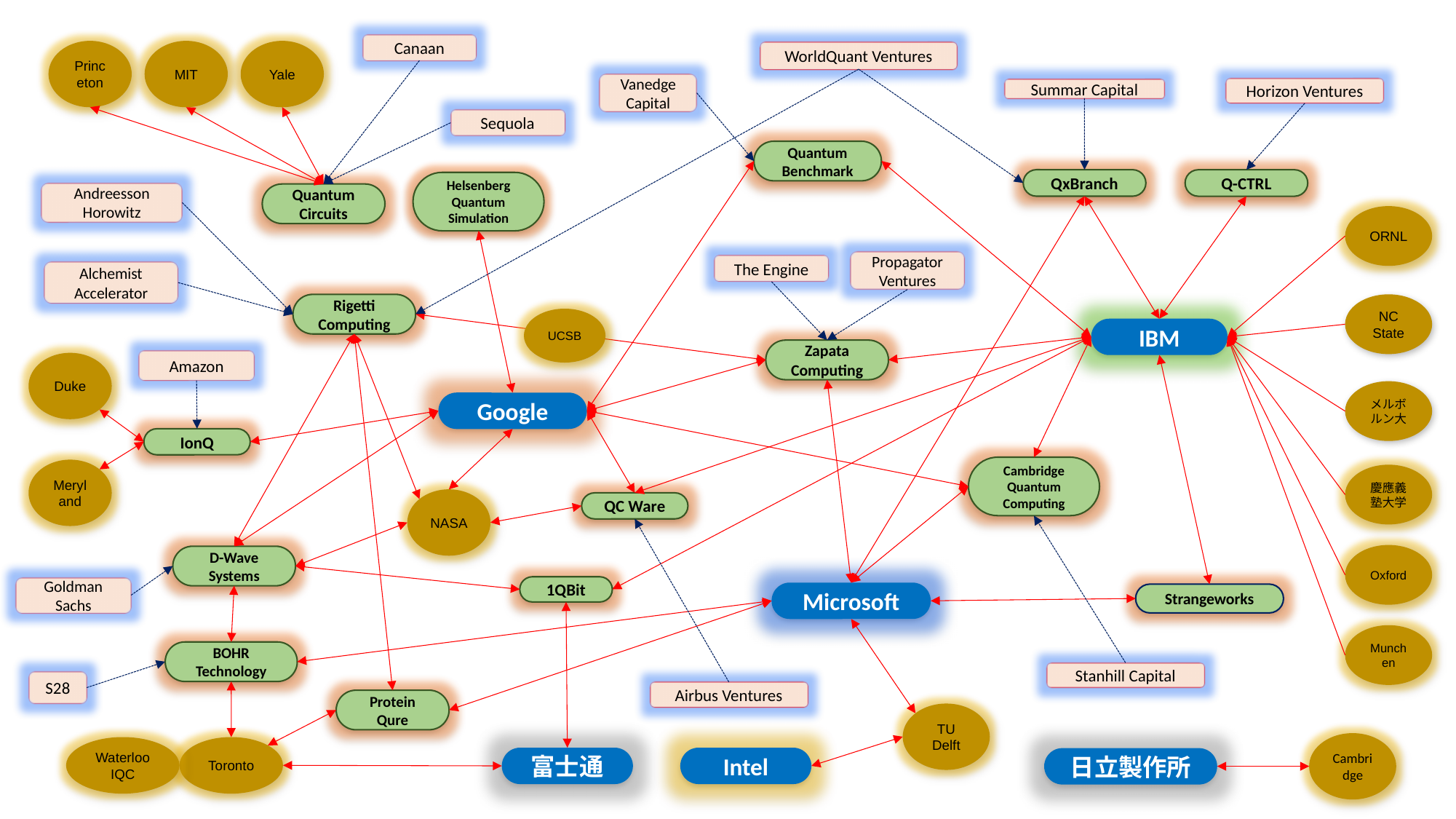

Canaan
Princeton
MIT
Yale
WorldQuant Ventures
Vanedge
Capital
Horizon Ventures
Summar Capital
Sequola
Quantum
Benchmark
QxBranch
Q-CTRL
Helsenberg
Quantum
Simulation
Andreesson Horowitz
Quantum
Circuits
ORNL
Propagator
Ventures
The Engine
Alchemist
Accelerator
Rigetti
Computing
NC
State
UCSB
IBM
Zapata
Computing
Amazon
Duke
メルボルン大
Google
IonQ
Cambridge
Quantum
Computing
Meryland
慶應義塾大学
NASA
QC Ware
Oxford
D-Wave
Systems
1QBit
Goldman
Sachs
Microsoft
Strangeworks
Munchen
BOHR
Technology
Stanhill Capital
S28
Airbus Ventures
Protein
Qure
TU
Delft
Cambridge
Waterloo IQC
Toronto
富士通
Intel
日立製作所